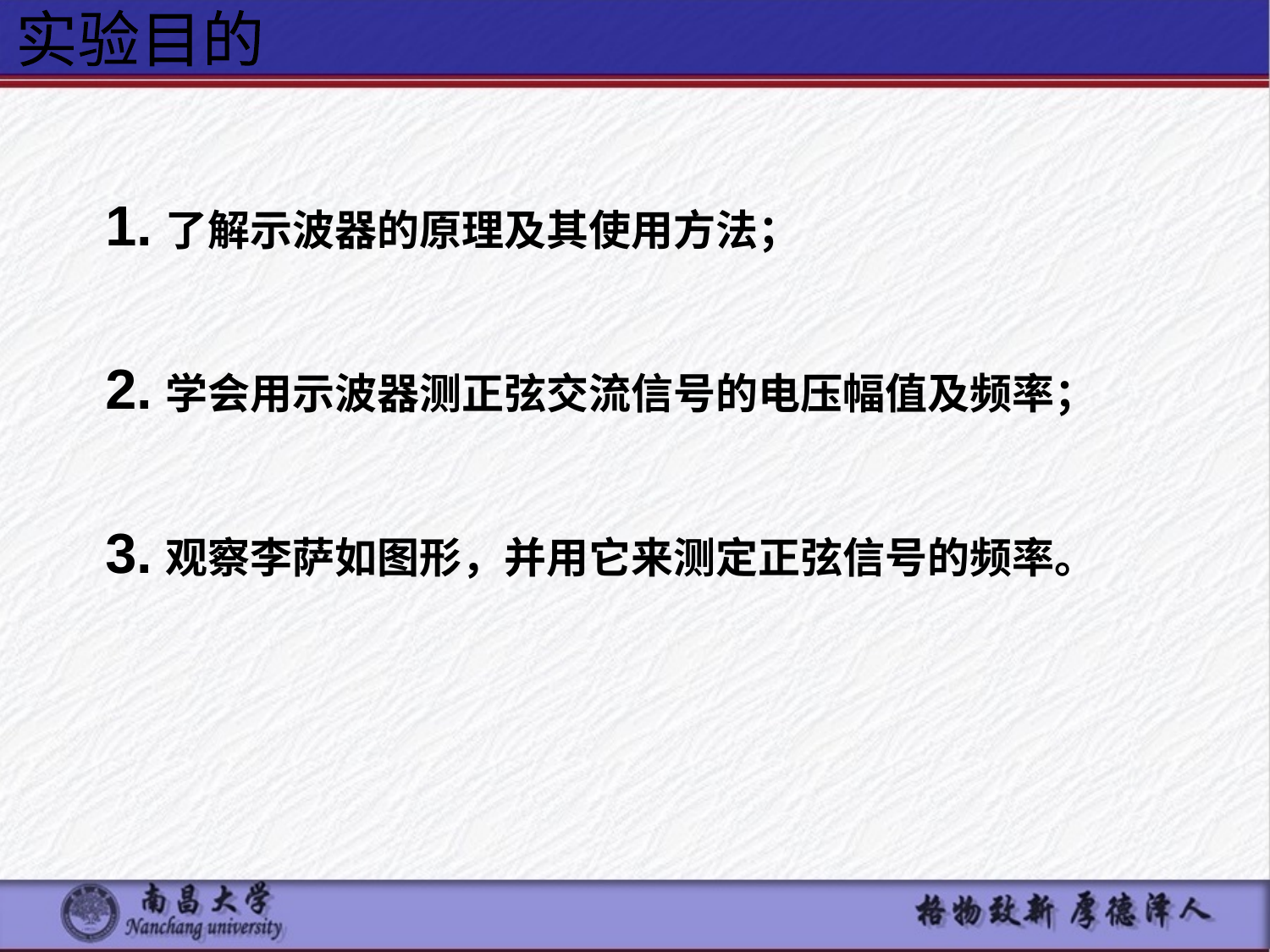

实验目的
1.了解示波器的原理及其使用方法；
2.学会用示波器测正弦交流信号的电压幅值及频率；
3.观察李萨如图形，并用它来测定正弦信号的频率。